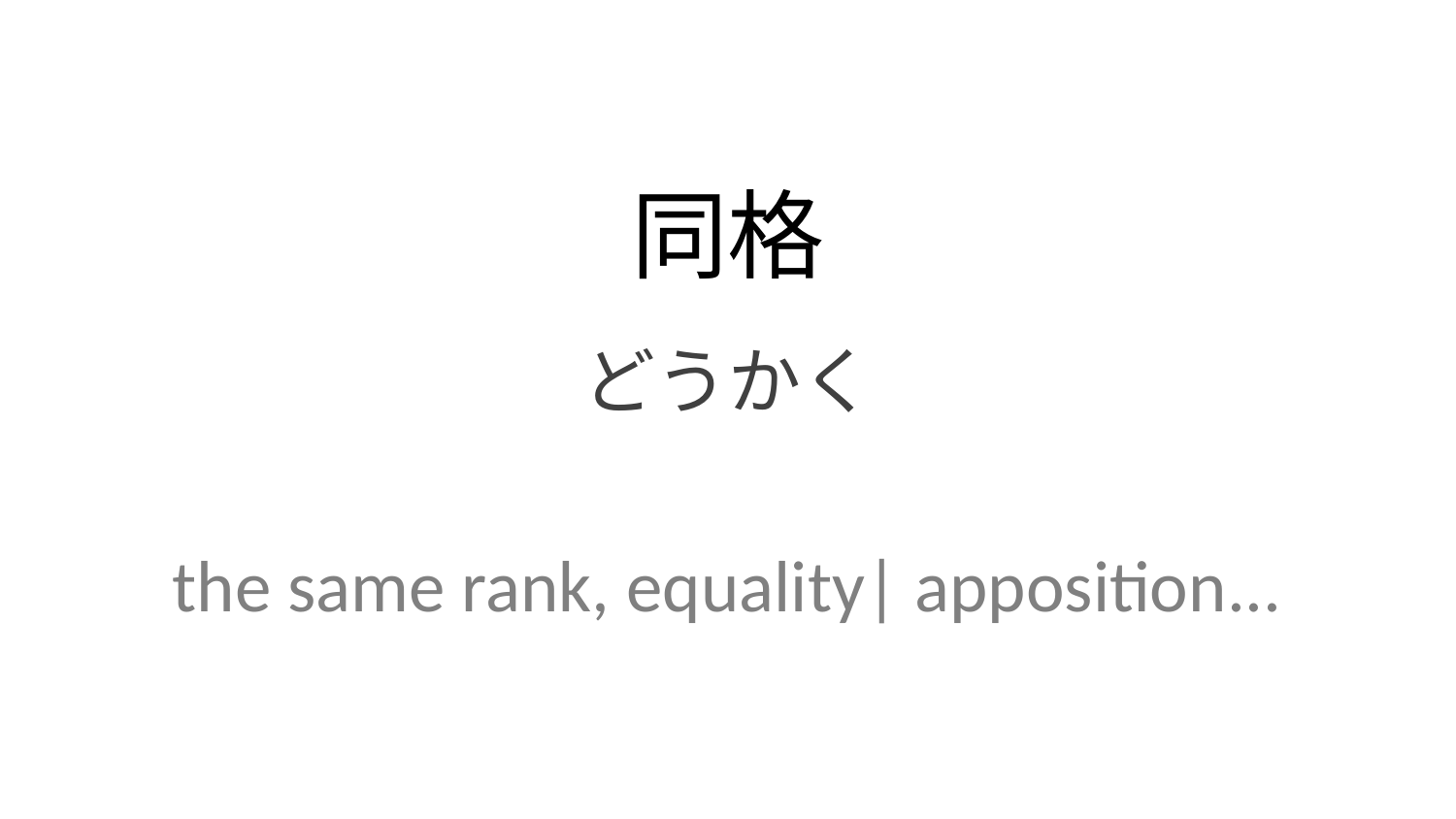

同格

どうかく
the same rank, equality| apposition...